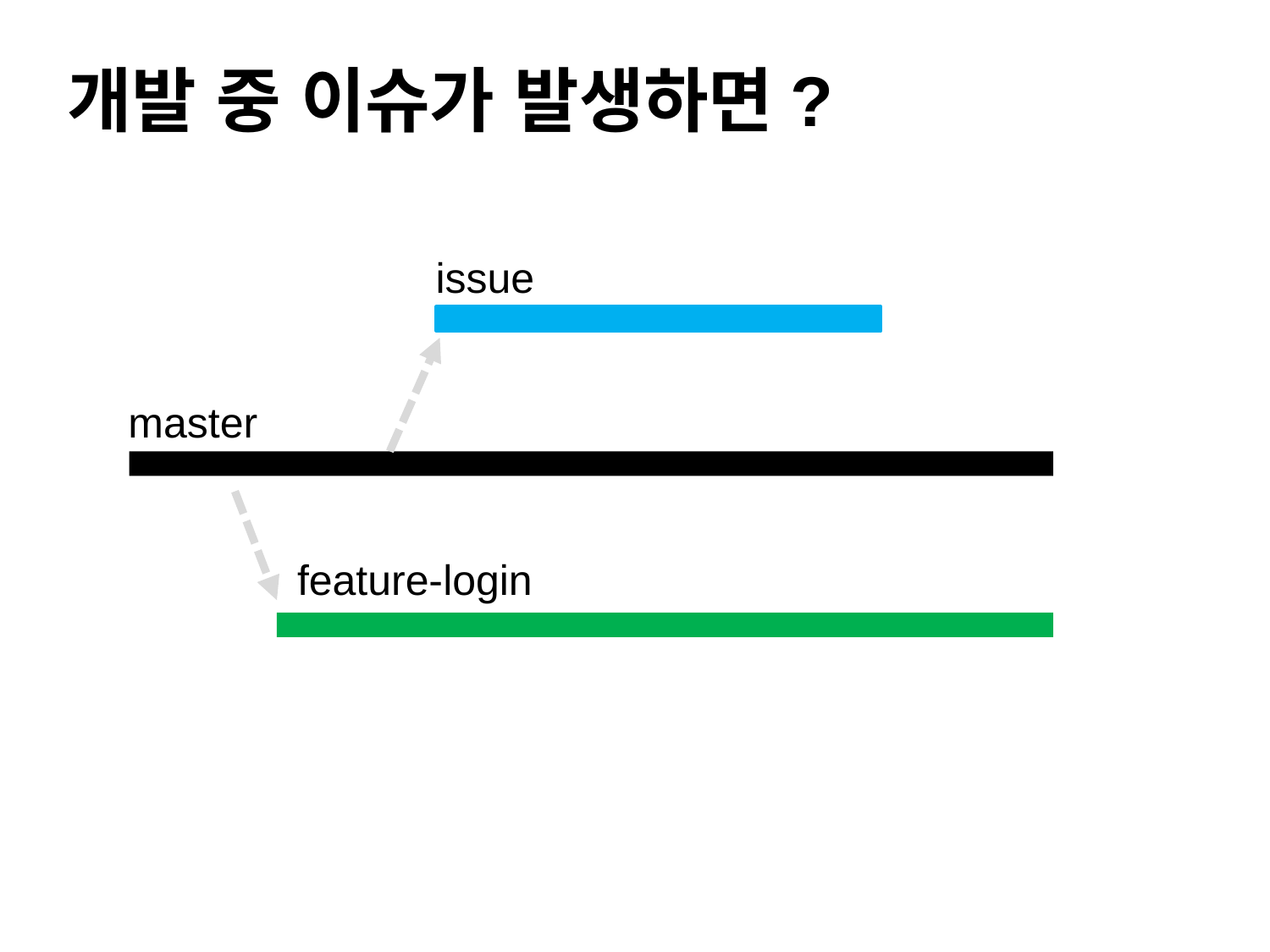

#
개발 중 이슈가 발생하면?
issue

master

feature-login